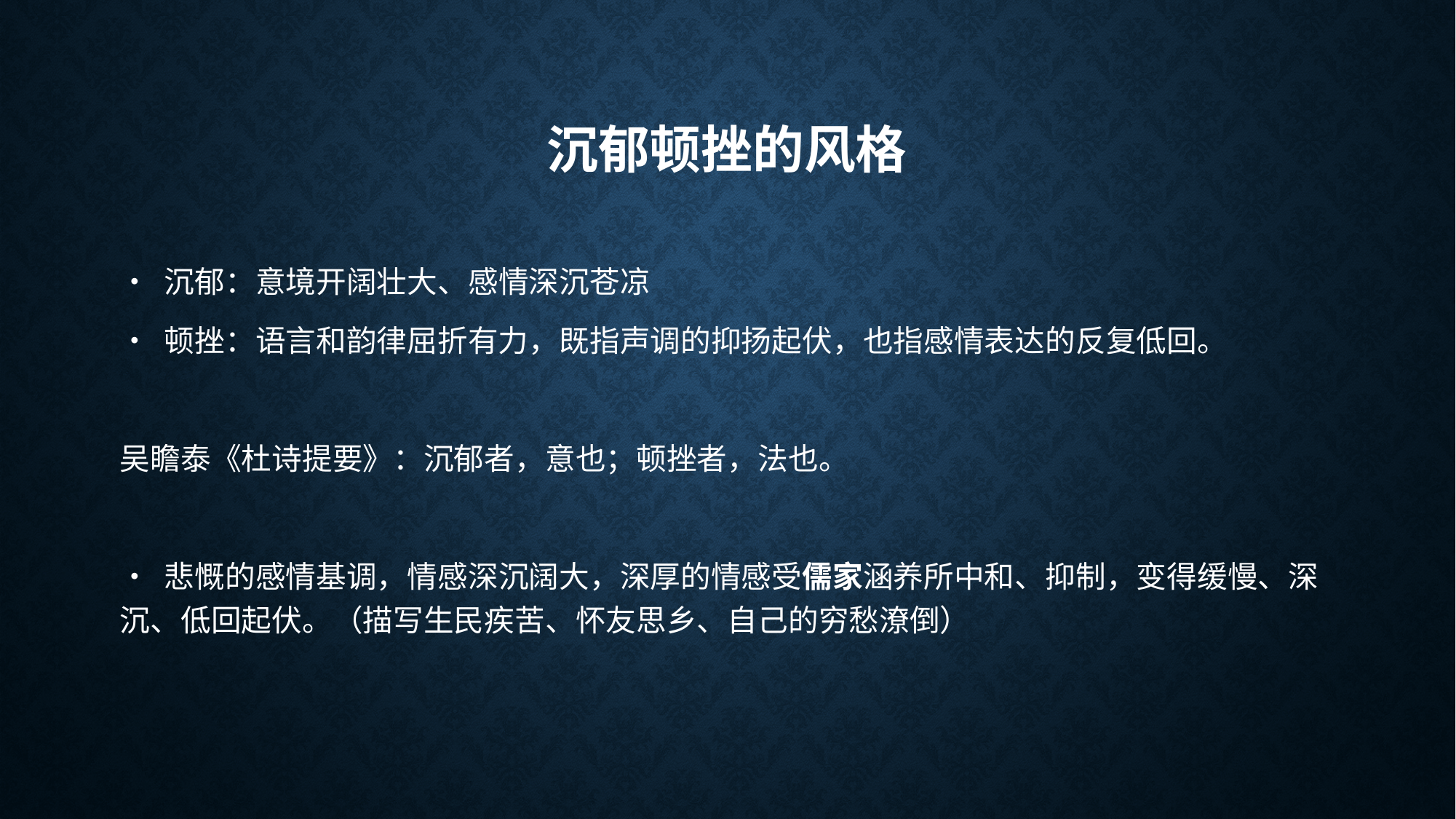

# 沉郁顿挫的风格
• 沉郁：意境开阔壮大、感情深沉苍凉
• 顿挫：语言和韵律屈折有力，既指声调的抑扬起伏，也指感情表达的反复低回。

吴瞻泰《杜诗提要》：沉郁者，意也；顿挫者，法也。

• 悲慨的感情基调，情感深沉阔大，深厚的情感受儒家涵养所中和、抑制，变得缓慢、深沉、低回起伏。（描写生民疾苦、怀友思乡、自己的穷愁潦倒）